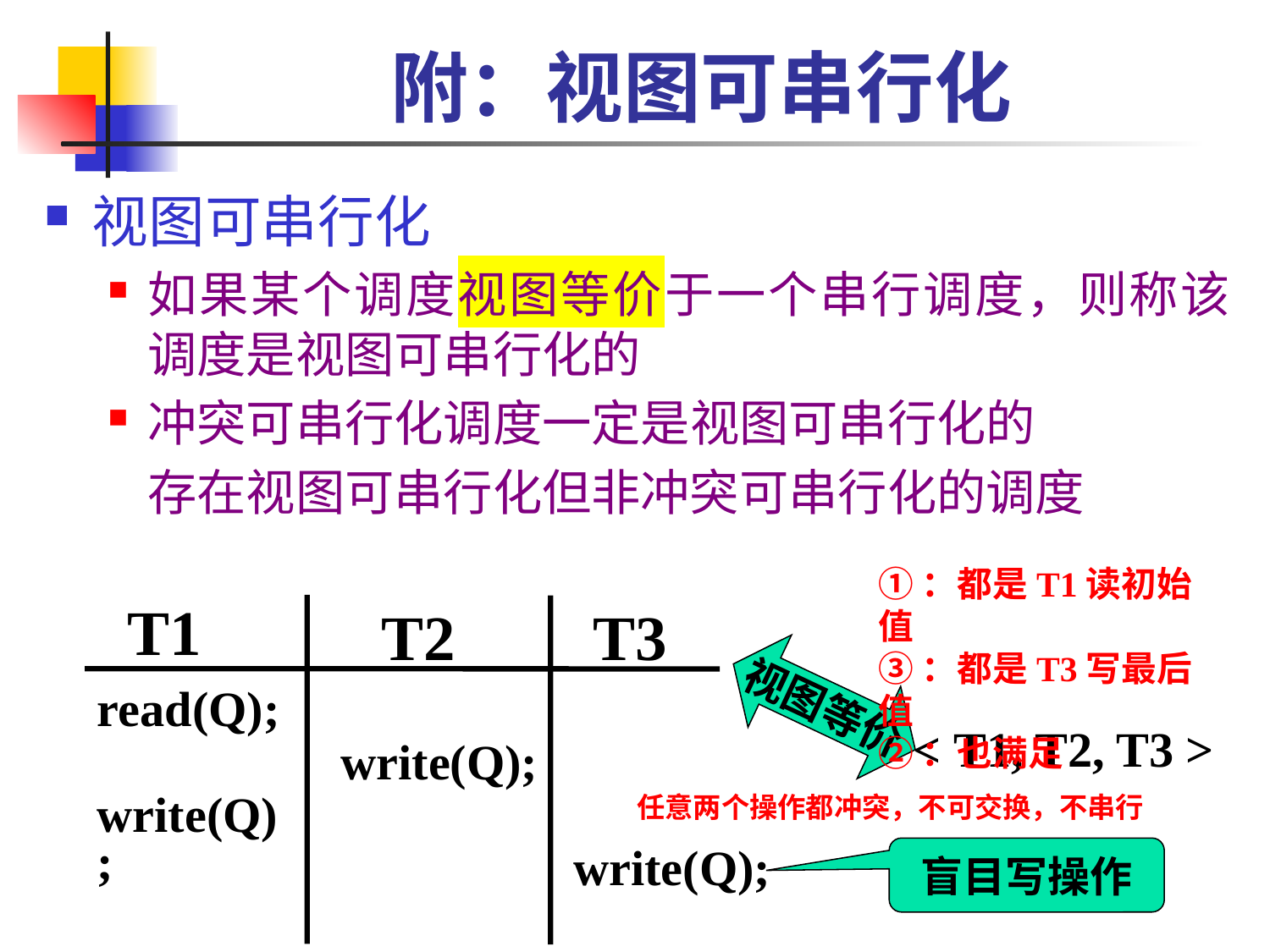

# 附：视图可串行化
视图可串行化
如果某个调度视图等价于一个串行调度，则称该调度是视图可串行化的
冲突可串行化调度一定是视图可串行化的
	存在视图可串行化但非冲突可串行化的调度
①：都是T1读初始值
③：都是T3写最后值
②：也满足
T1
T2
T3

视图等价

read(Q);
< T1, T2, T3 >
write(Q);
任意两个操作都冲突，不可交换，不串行
write(Q);
盲目写操作
write(Q);